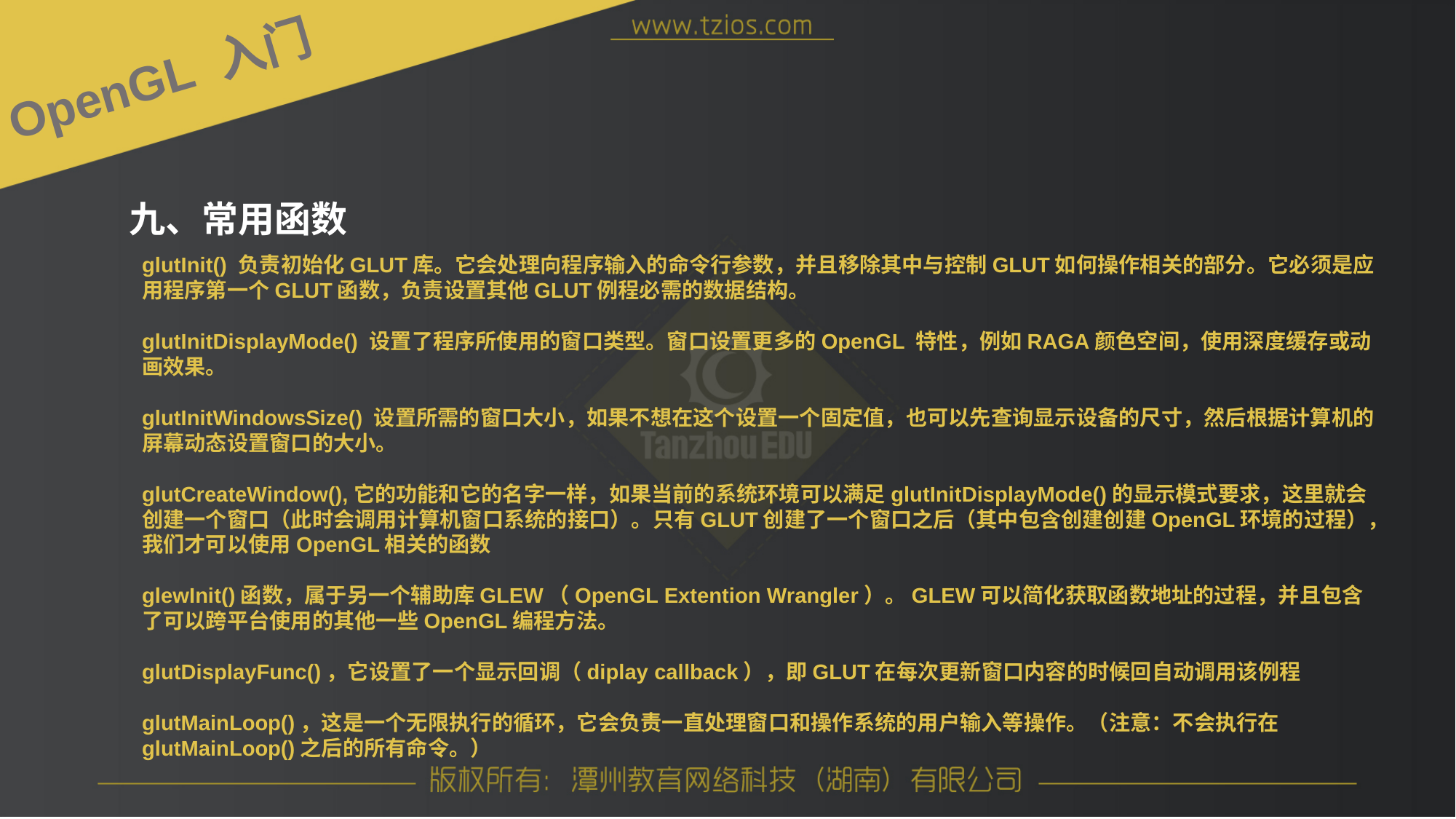

OpenGL 入门
九、常用函数
glutInit() 负责初始化GLUT库。它会处理向程序输入的命令行参数，并且移除其中与控制GLUT如何操作相关的部分。它必须是应用程序第一个GLUT函数，负责设置其他GLUT例程必需的数据结构。

glutInitDisplayMode() 设置了程序所使用的窗口类型。窗口设置更多的OpenGL 特性，例如RAGA颜色空间，使用深度缓存或动画效果。

glutInitWindowsSize() 设置所需的窗口大小，如果不想在这个设置一个固定值，也可以先查询显示设备的尺寸，然后根据计算机的屏幕动态设置窗口的大小。

glutCreateWindow(),它的功能和它的名字一样，如果当前的系统环境可以满足glutInitDisplayMode()的显示模式要求，这里就会创建一个窗口（此时会调用计算机窗口系统的接口）。只有GLUT创建了一个窗口之后（其中包含创建创建OpenGL环境的过程），我们才可以使用OpenGL相关的函数

glewInit()函数，属于另一个辅助库GLEW（OpenGL Extention Wrangler）。GLEW可以简化获取函数地址的过程，并且包含了可以跨平台使用的其他一些OpenGL编程方法。

glutDisplayFunc()，它设置了一个显示回调（diplay callback），即GLUT在每次更新窗口内容的时候回自动调用该例程

glutMainLoop()，这是一个无限执行的循环，它会负责一直处理窗口和操作系统的用户输入等操作。（注意：不会执行在glutMainLoop()之后的所有命令。）